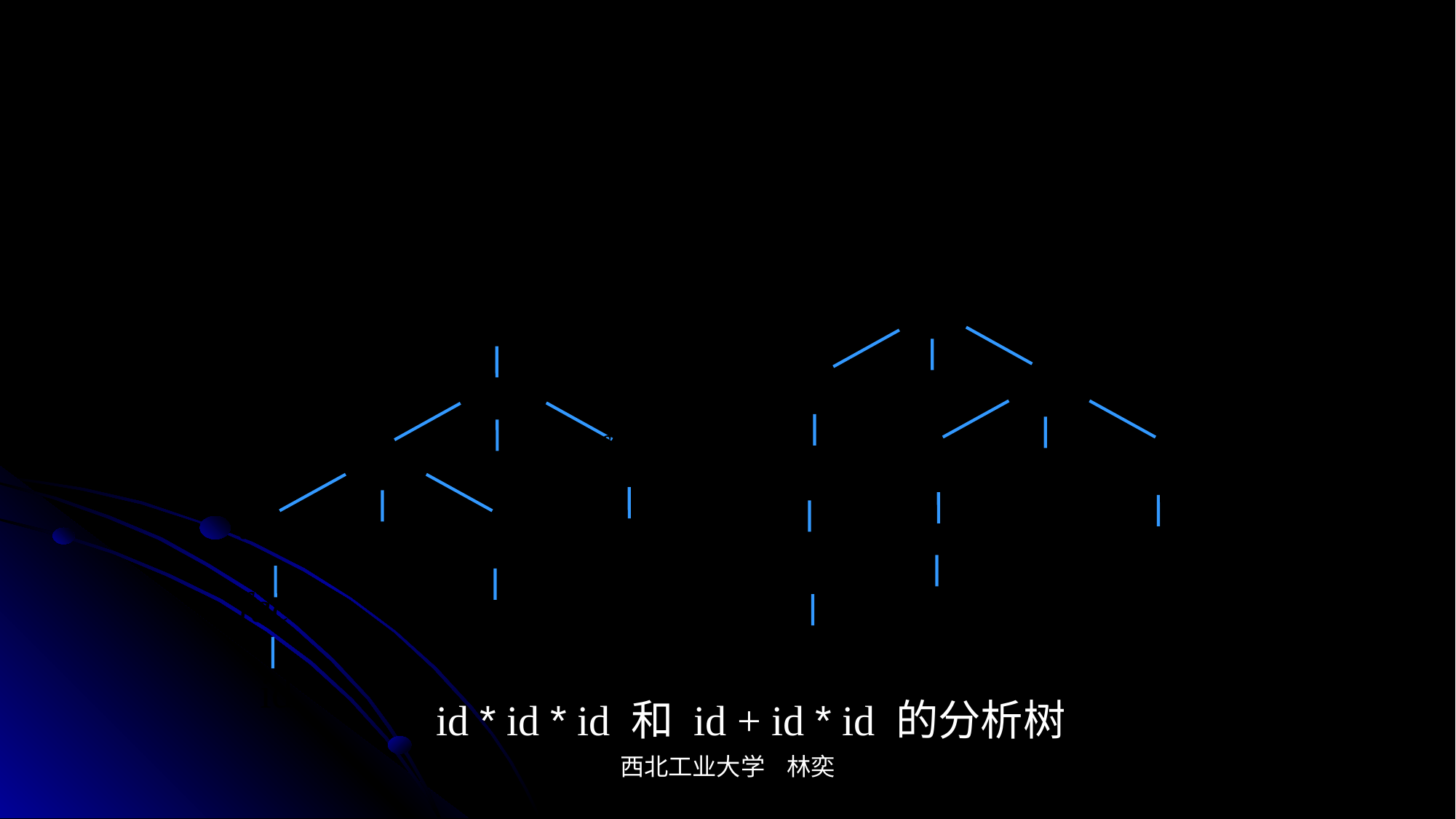

# 分析树：层次关系的直观表示
	expr →  expr + term | term
	term → 	term * factor | factor
	factor → id | (expr)
expr

expr
term
+

term
factor
term
*

factor
id
factor

id

id
expr

term

term

factor
*

term
factor
id
*

factor
id

id
id * id * id 和 id + id * id 的分析树
西北工业大学    林奕
10